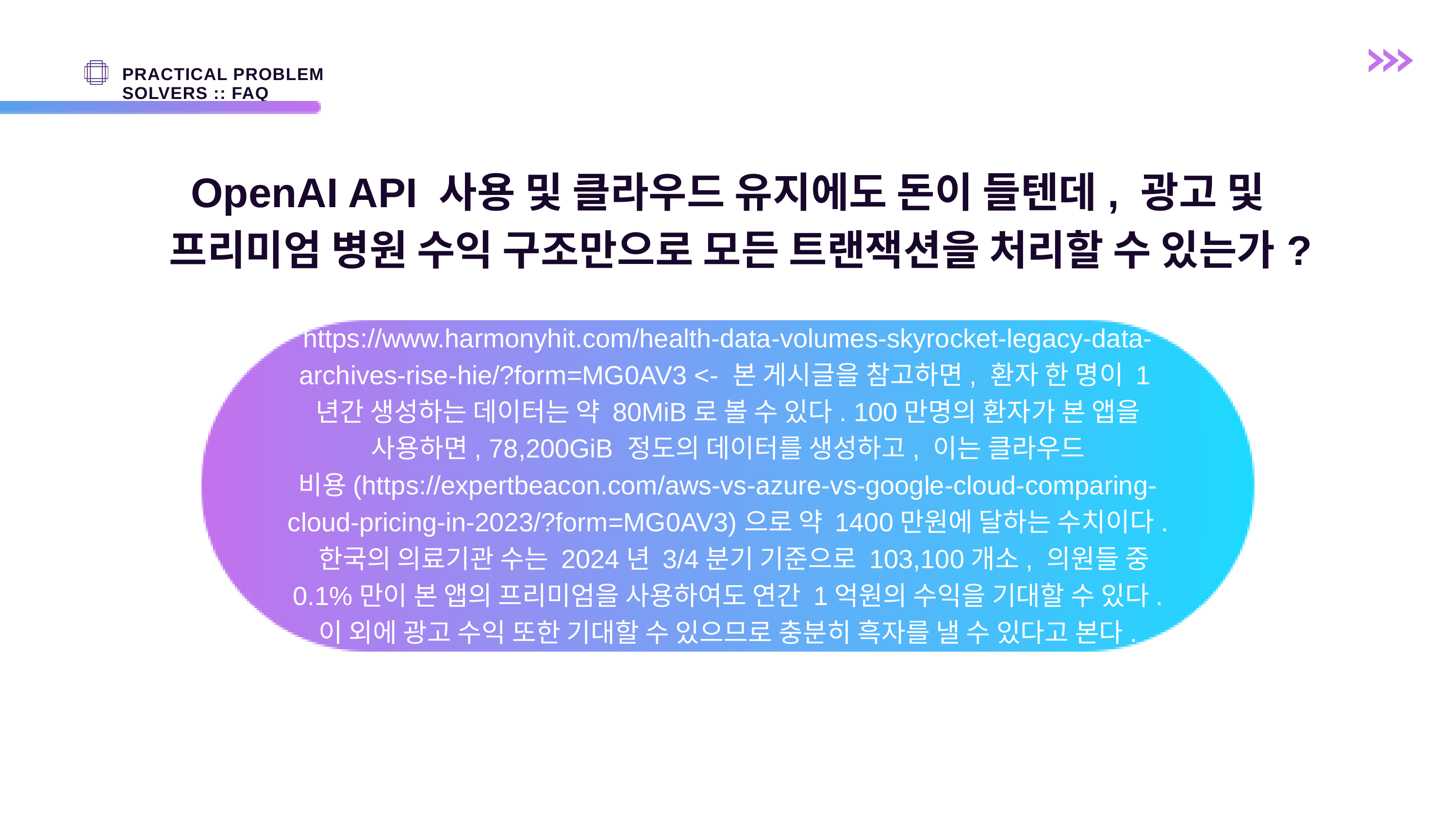

PRACTICAL PROBLEM SOLVERS :: FAQ

OpenAI API 사용 및 클라우드 유지에도 돈이 들텐데, 광고 및 프리미엄 병원 수익 구조만으로 모든 트랜잭션을 처리할 수 있는가?
https://www.harmonyhit.com/health-data-volumes-skyrocket-legacy-data-archives-rise-hie/?form=MG0AV3 <- 본 게시글을 참고하면, 환자 한 명이 1년간 생성하는 데이터는 약 80MiB로 볼 수 있다. 100만명의 환자가 본 앱을 사용하면, 78,200GiB 정도의 데이터를 생성하고, 이는 클라우드 비용(https://expertbeacon.com/aws-vs-azure-vs-google-cloud-comparing-cloud-pricing-in-2023/?form=MG0AV3)으로 약 1400만원에 달하는 수치이다.
 한국의 의료기관 수는 2024년 3/4분기 기준으로 103,100개소, 의원들 중 0.1%만이 본 앱의 프리미엄을 사용하여도 연간 1억원의 수익을 기대할 수 있다.
이 외에 광고 수익 또한 기대할 수 있으므로 충분히 흑자를 낼 수 있다고 본다.